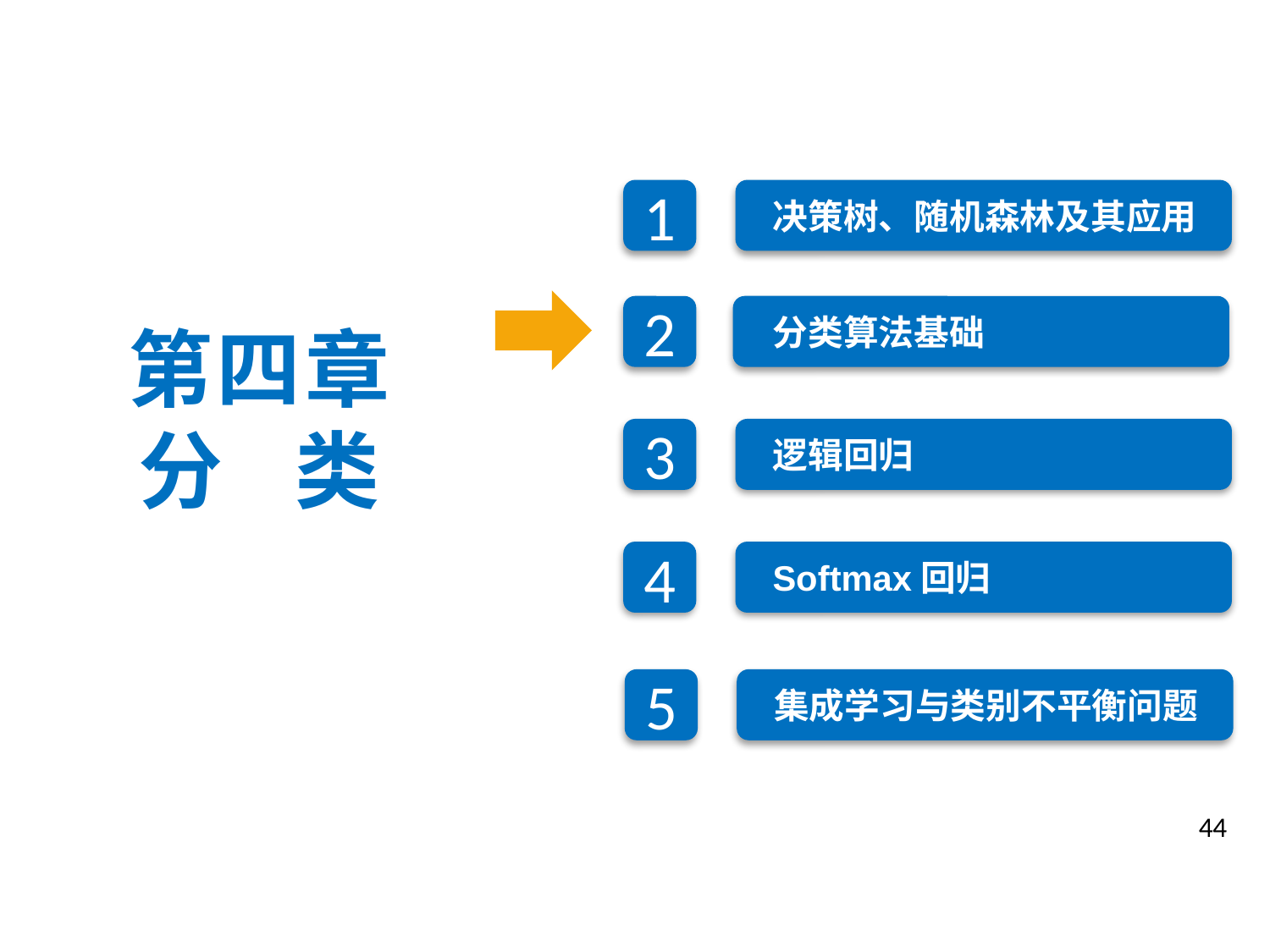

决策树、随机森林及其应用
1

2

分类算法基础
第四章
分   类

逻辑回归
3

Softmax回归
4

集成学习与类别不平衡问题
5
44